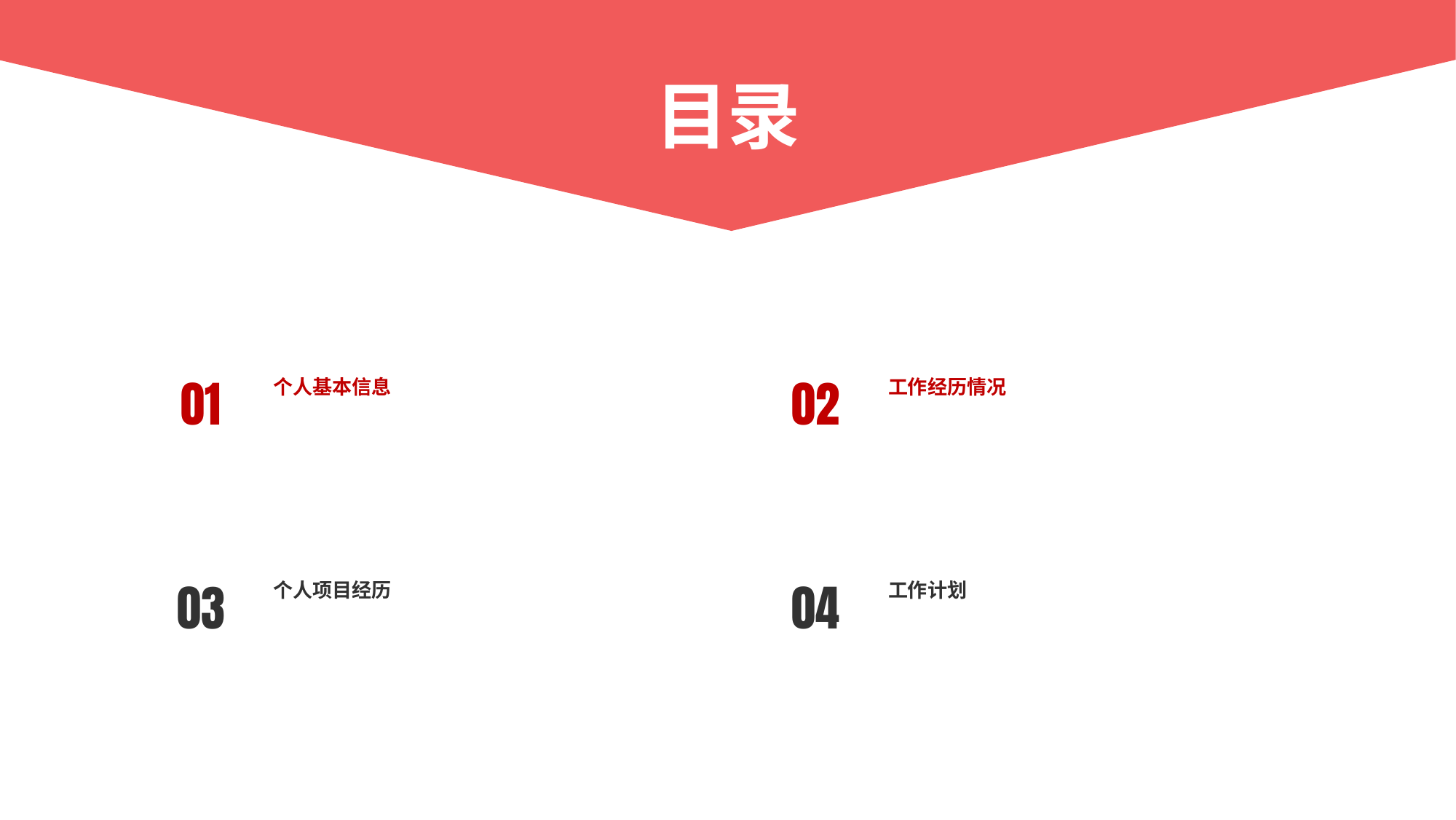

目录
01
个人基本信息

02
工作经历情况

03
个人项目经历

04
工作计划